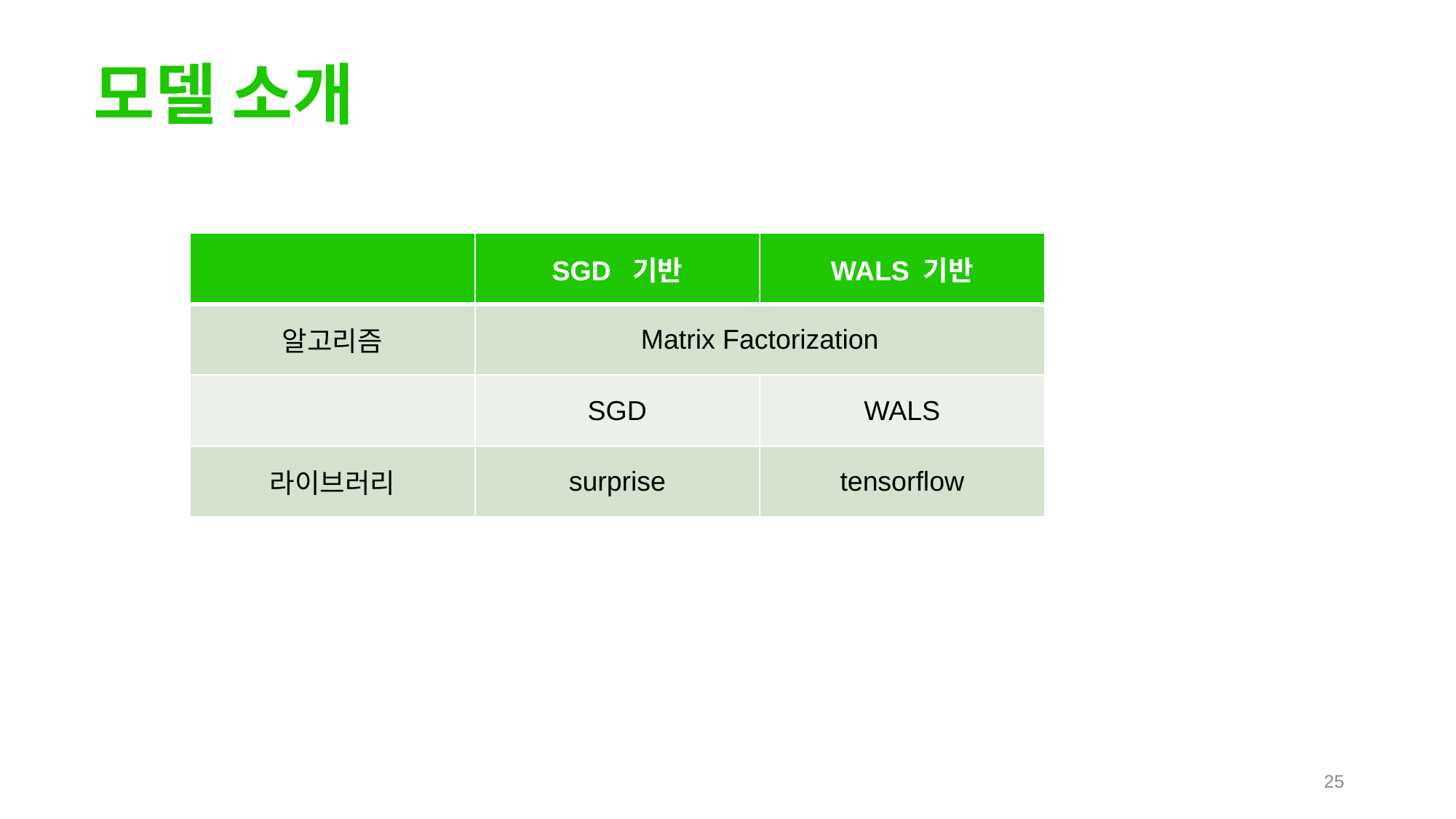

# 모델 소개
|  | SGD 기반 | WALS 기반 |
| --- | --- | --- |
| 알고리즘 | Matrix Factorization |  |
|  | SGD | WALS |
| 라이브러리 | surprise | tensorflow |
25